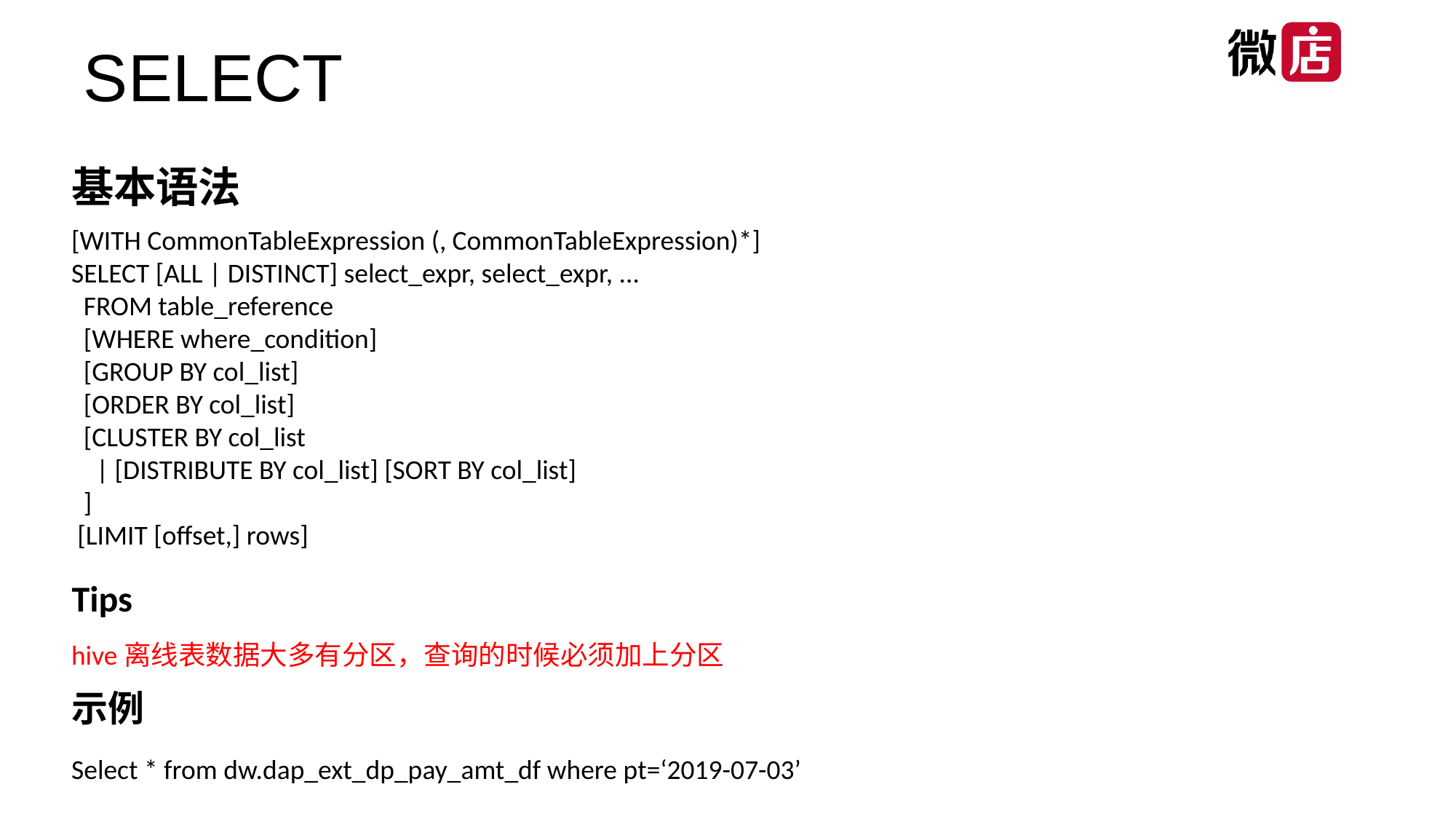

# SELECT
基本语法
[WITH CommonTableExpression (, CommonTableExpression)*]
SELECT [ALL | DISTINCT] select_expr, select_expr, ...
  FROM table_reference
  [WHERE where_condition]
  [GROUP BY col_list]
  [ORDER BY col_list]
  [CLUSTER BY col_list
    | [DISTRIBUTE BY col_list] [SORT BY col_list]
  ]
 [LIMIT [offset,] rows]
Tips
hive离线表数据大多有分区，查询的时候必须加上分区
示例
Select * from dw.dap_ext_dp_pay_amt_df where pt=‘2019-07-03’